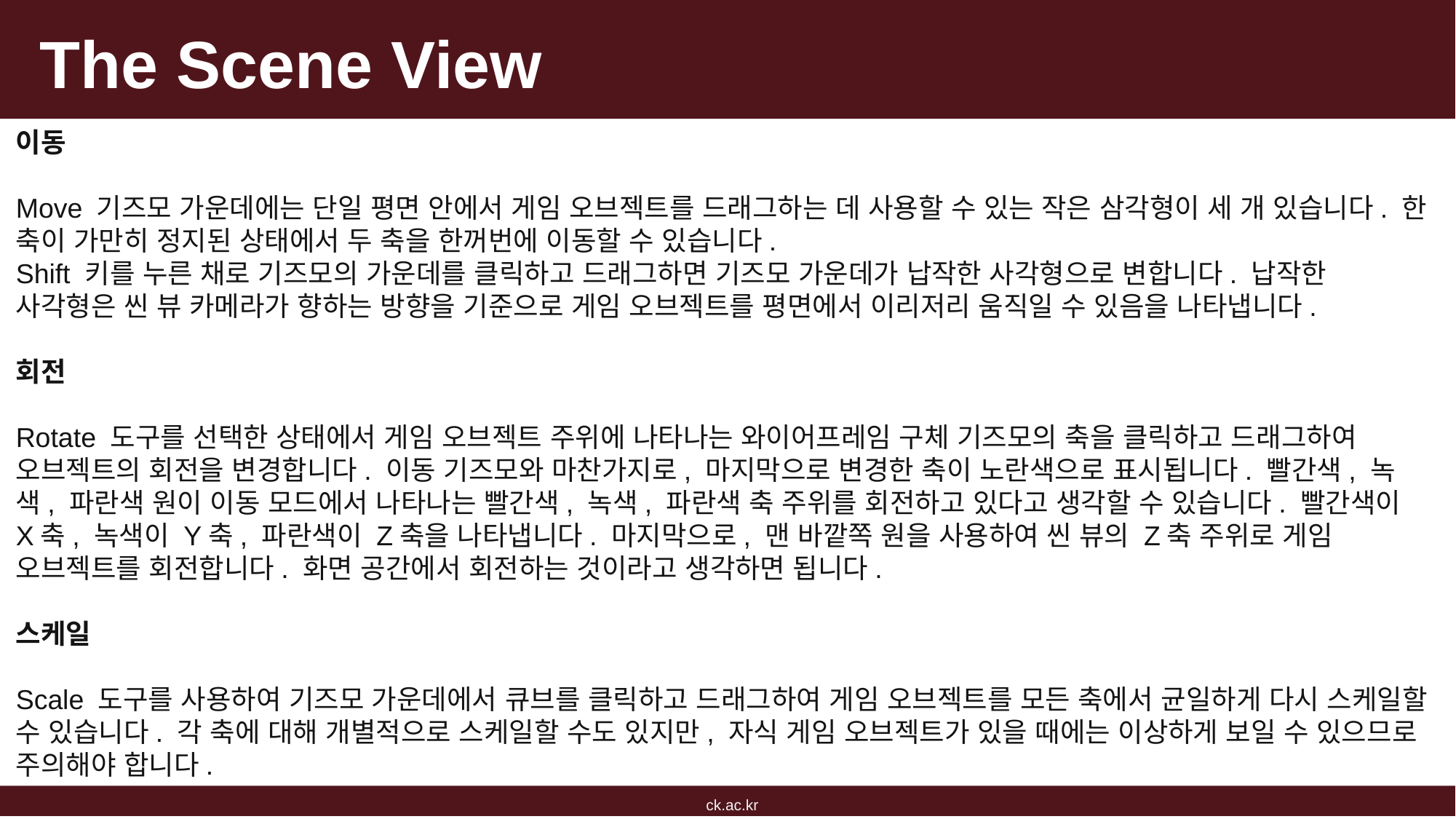

# The Scene View
이동

Move 기즈모 가운데에는 단일 평면 안에서 게임 오브젝트를 드래그하는 데 사용할 수 있는 작은 삼각형이 세 개 있습니다. 한 축이 가만히 정지된 상태에서 두 축을 한꺼번에 이동할 수 있습니다.
Shift 키를 누른 채로 기즈모의 가운데를 클릭하고 드래그하면 기즈모 가운데가 납작한 사각형으로 변합니다. 납작한 사각형은 씬 뷰 카메라가 향하는 방향을 기준으로 게임 오브젝트를 평면에서 이리저리 움직일 수 있음을 나타냅니다.

회전

Rotate 도구를 선택한 상태에서 게임 오브젝트 주위에 나타나는 와이어프레임 구체 기즈모의 축을 클릭하고 드래그하여 오브젝트의 회전을 변경합니다. 이동 기즈모와 마찬가지로, 마지막으로 변경한 축이 노란색으로 표시됩니다. 빨간색, 녹색, 파란색 원이 이동 모드에서 나타나는 빨간색, 녹색, 파란색 축 주위를 회전하고 있다고 생각할 수 있습니다. 빨간색이 X축, 녹색이 Y축, 파란색이 Z축을 나타냅니다. 마지막으로, 맨 바깥쪽 원을 사용하여 씬 뷰의 Z축 주위로 게임 오브젝트를 회전합니다. 화면 공간에서 회전하는 것이라고 생각하면 됩니다.

스케일

Scale 도구를 사용하여 기즈모 가운데에서 큐브를 클릭하고 드래그하여 게임 오브젝트를 모든 축에서 균일하게 다시 스케일할 수 있습니다. 각 축에 대해 개별적으로 스케일할 수도 있지만, 자식 게임 오브젝트가 있을 때에는 이상하게 보일 수 있으므로 주의해야 합니다.
ck.ac.kr